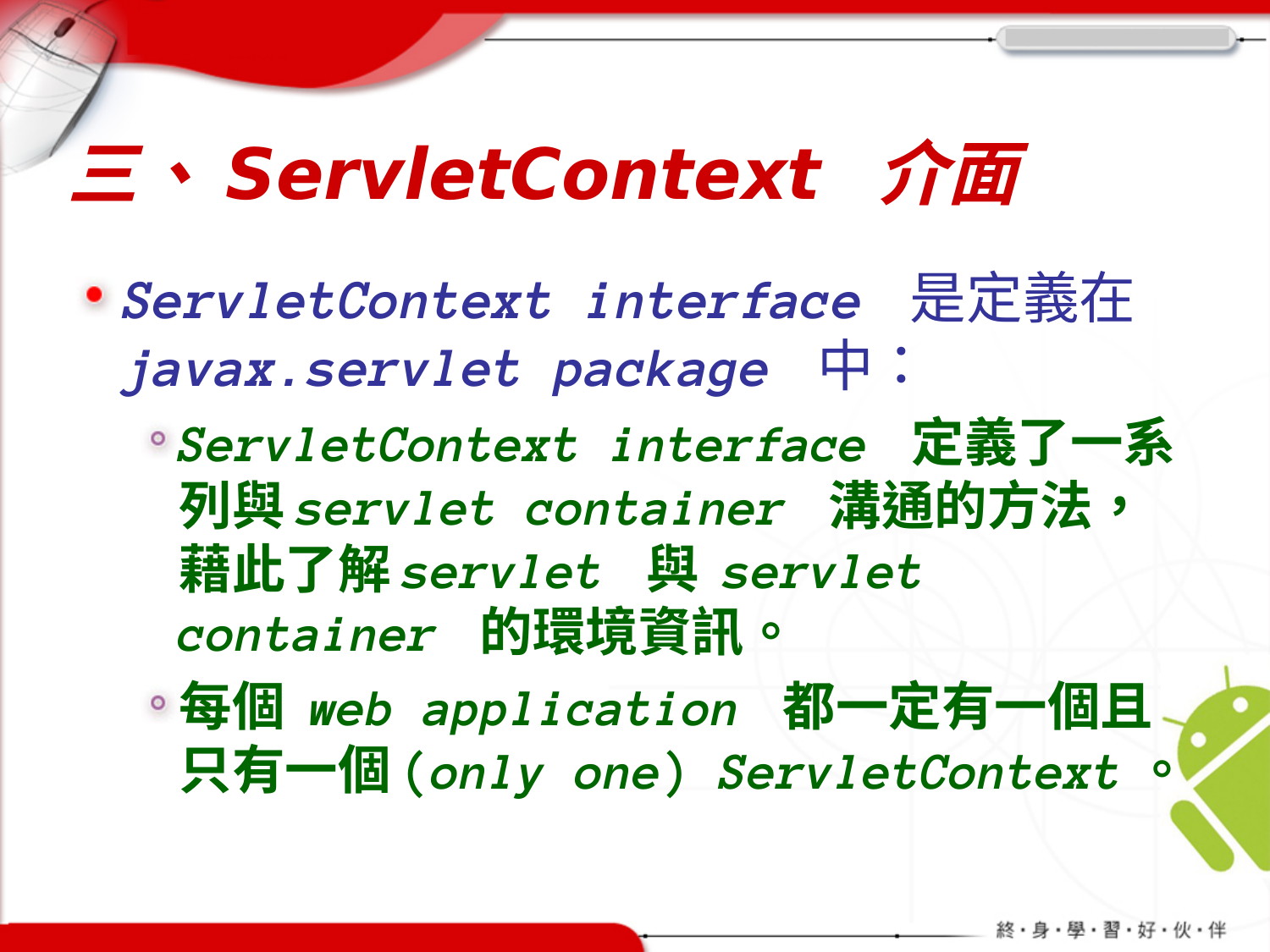

# 三、ServletContext 介面
ServletContext interface 是定義在 javax.servlet package 中：
ServletContext interface 定義了一系列與servlet container 溝通的方法，藉此了解servlet 與 servlet container 的環境資訊。
每個 web application 都一定有一個且只有一個(only one) ServletContext。